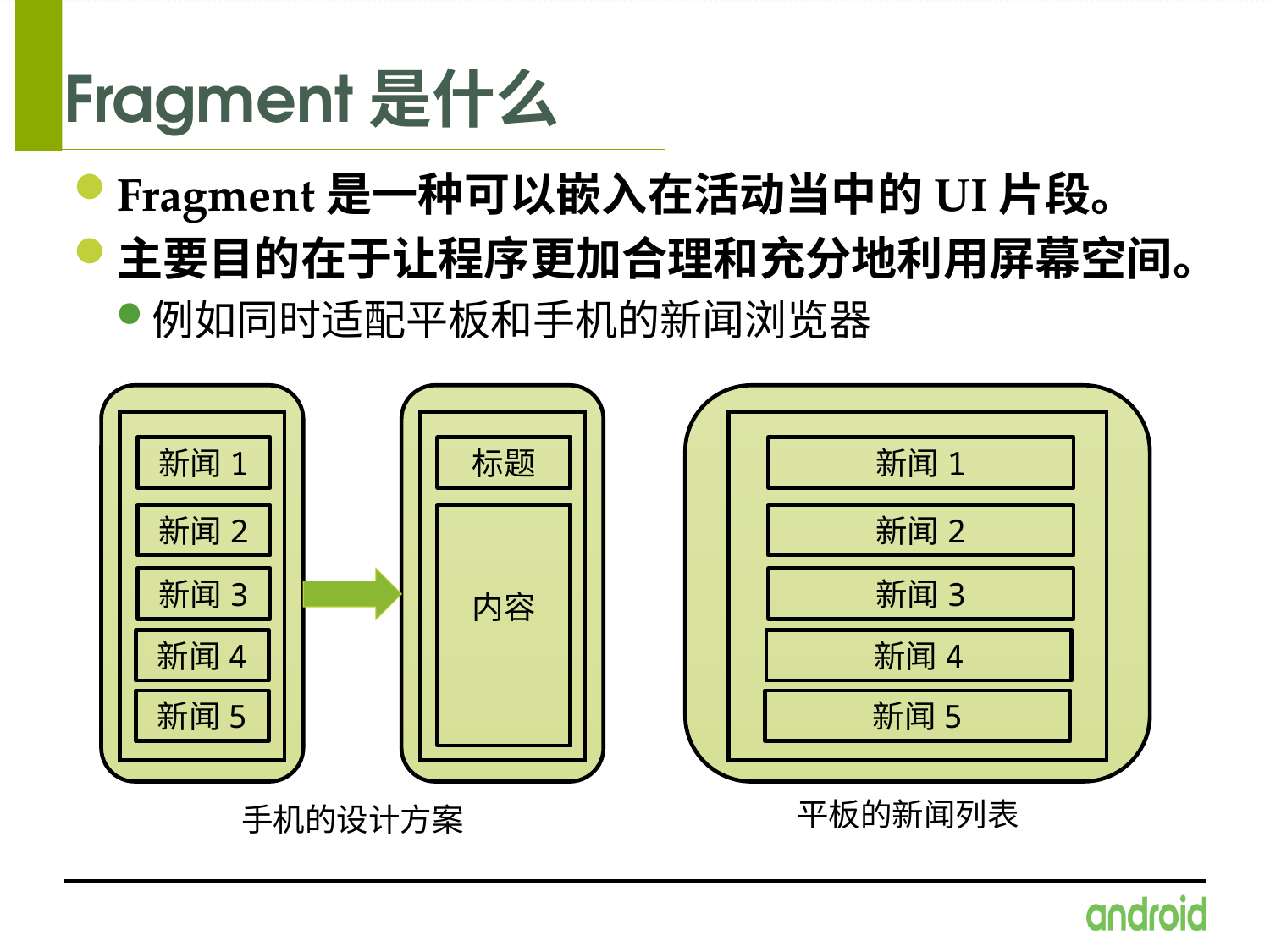

# Fragment是什么
Fragment是一种可以嵌入在活动当中的UI片段。
主要目的在于让程序更加合理和充分地利用屏幕空间。
例如同时适配平板和手机的新闻浏览器

新闻1
标题
新闻2

内容

新闻3

新闻4
新闻5
手机的设计方案

新闻1
新闻2
新闻3
新闻4
新闻5
平板的新闻列表